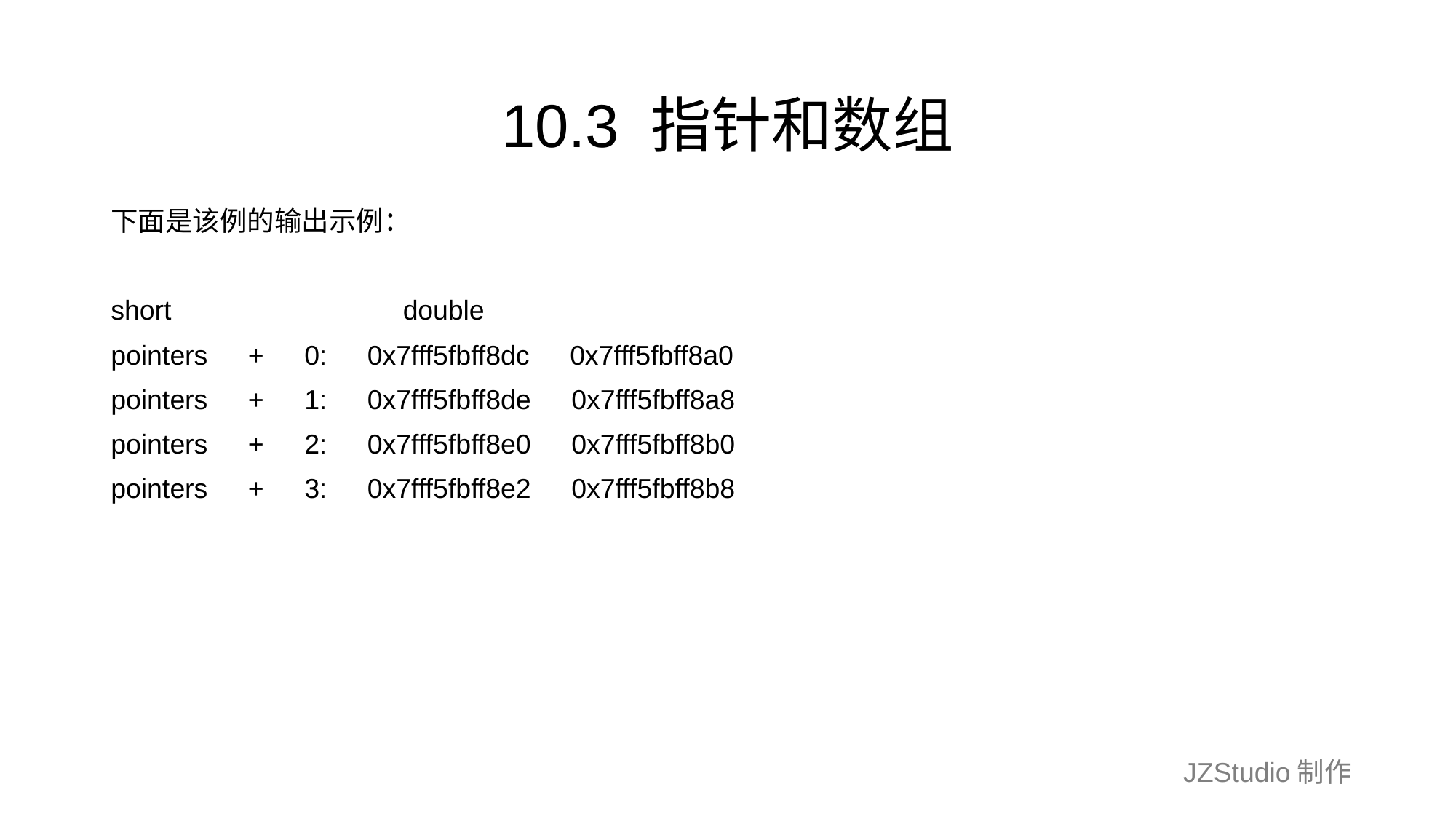

# 10.3 指针和数组
下面是该例的输出示例：

short　　　　　　　　double
pointers　+　0:　0x7fff5fbff8dc　0x7fff5fbff8a0
pointers　+　1:　0x7fff5fbff8de　0x7fff5fbff8a8
pointers　+　2:　0x7fff5fbff8e0　0x7fff5fbff8b0
pointers　+　3:　0x7fff5fbff8e2　0x7fff5fbff8b8